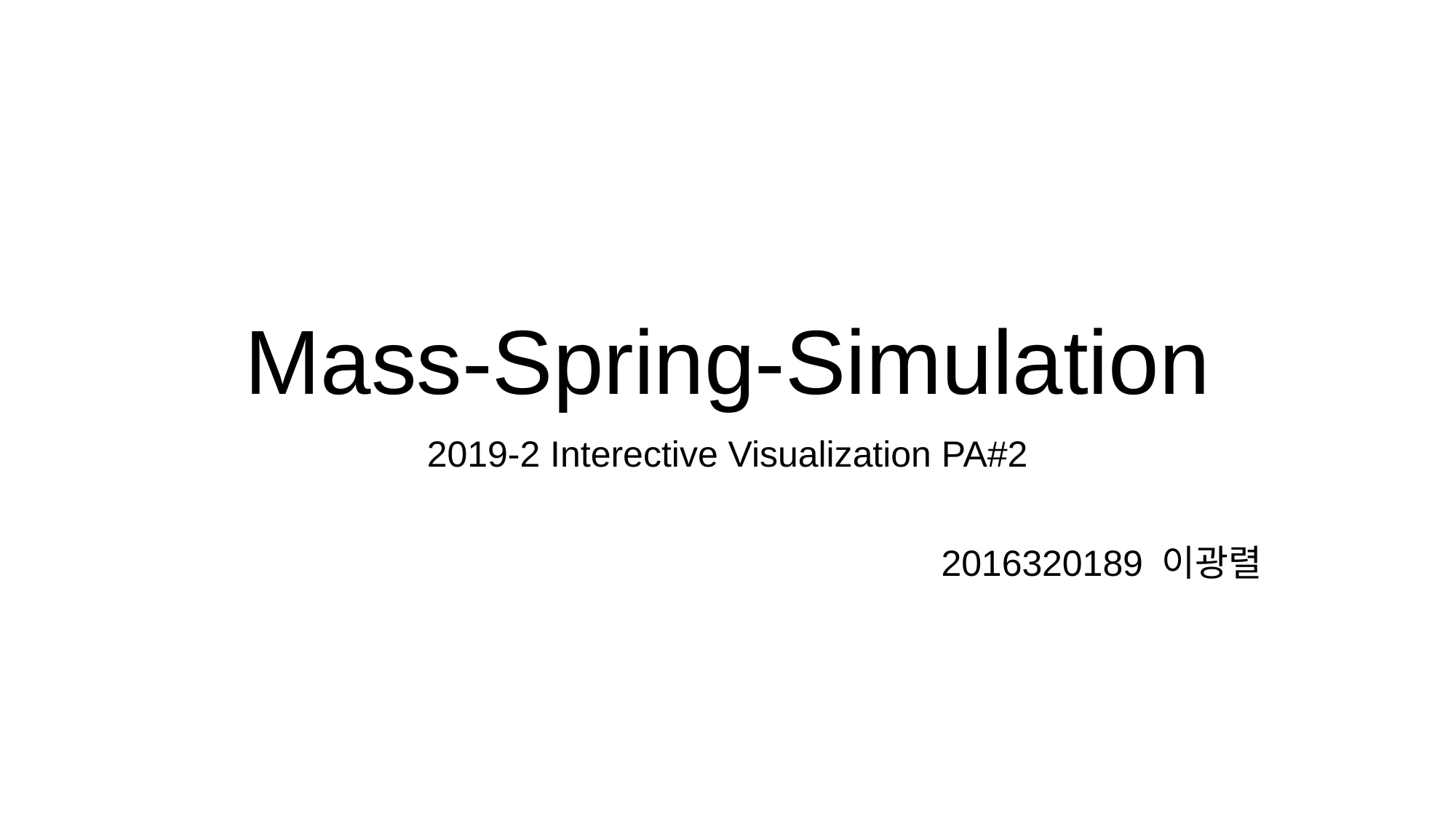

# Mass-Spring-Simulation
2019-2 Interective Visualization PA#2

2016320189 이광렬